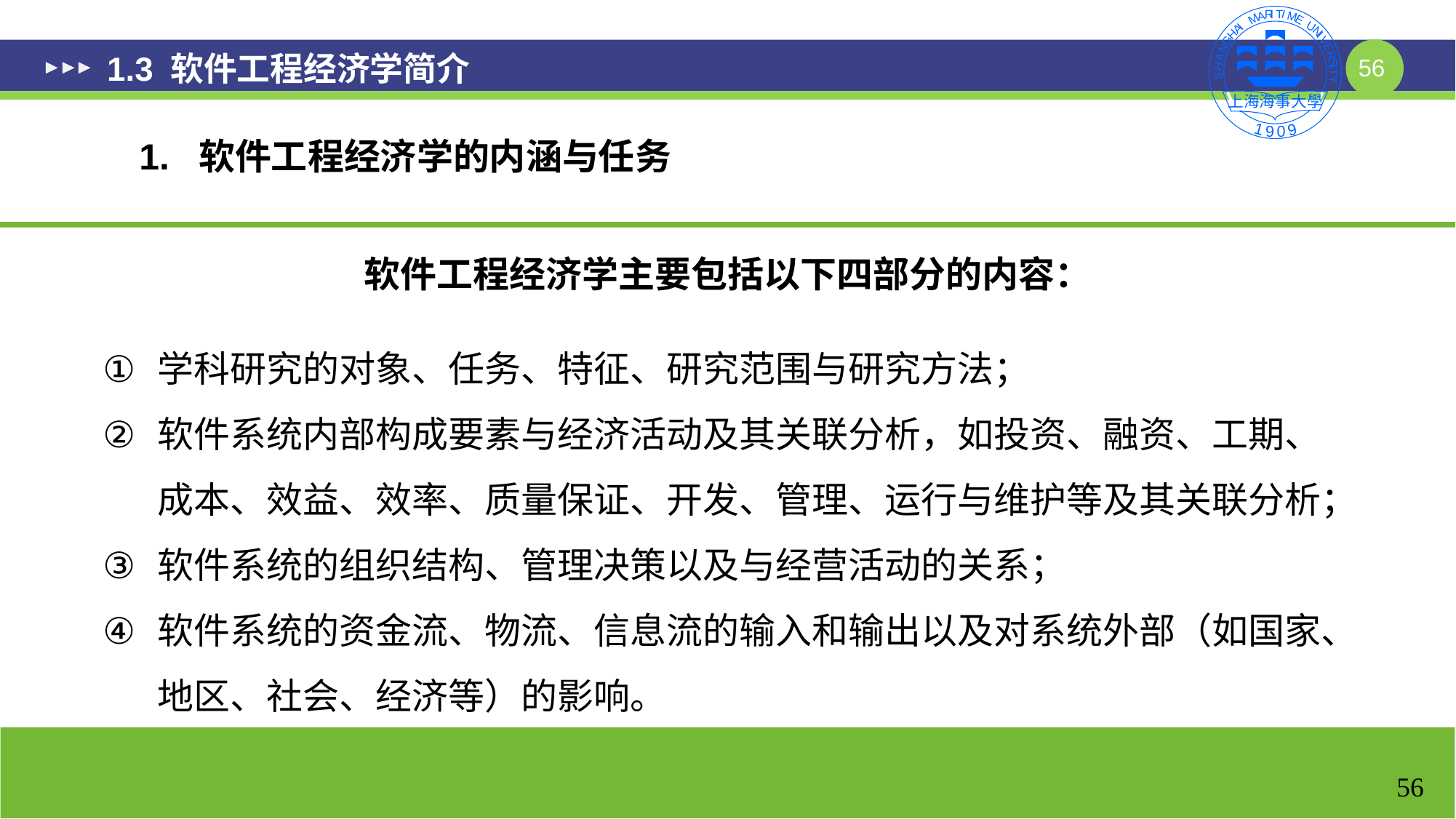

# 1.3 软件工程经济学简介
1.  软件工程经济学的内涵与任务

软件工程经济学主要包括以下四部分的内容：
学科研究的对象、任务、特征、研究范围与研究方法；
软件系统内部构成要素与经济活动及其关联分析，如投资、融资、工期、成本、效益、效率、质量保证、开发、管理、运行与维护等及其关联分析；
软件系统的组织结构、管理决策以及与经营活动的关系；
软件系统的资金流、物流、信息流的输入和输出以及对系统外部（如国家、地区、社会、经济等）的影响。

56
56